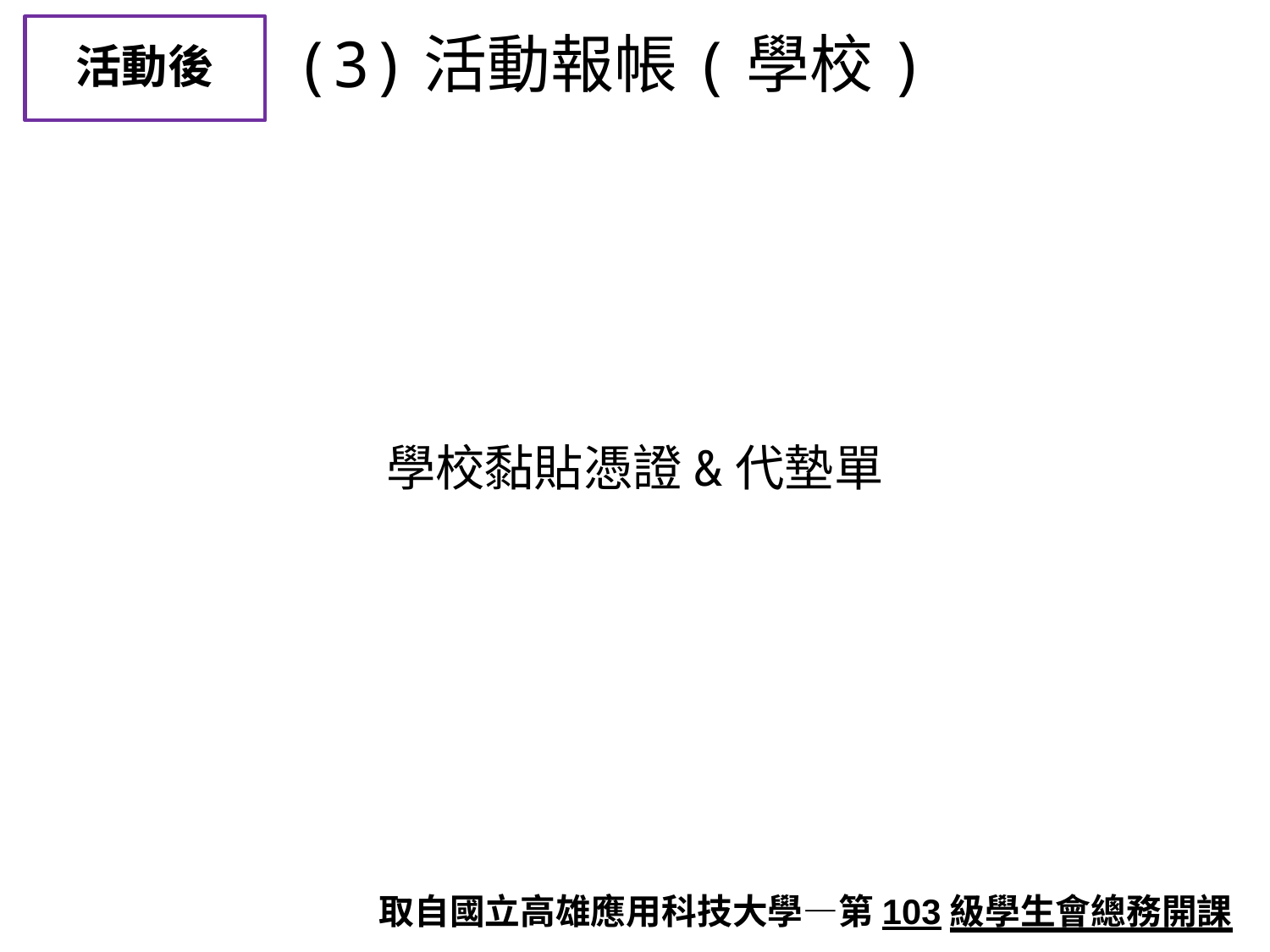

活動後
(3)活動報帳(學校)
學校黏貼憑證&代墊單
取自國立高雄應用科技大學—第103級學生會總務開課